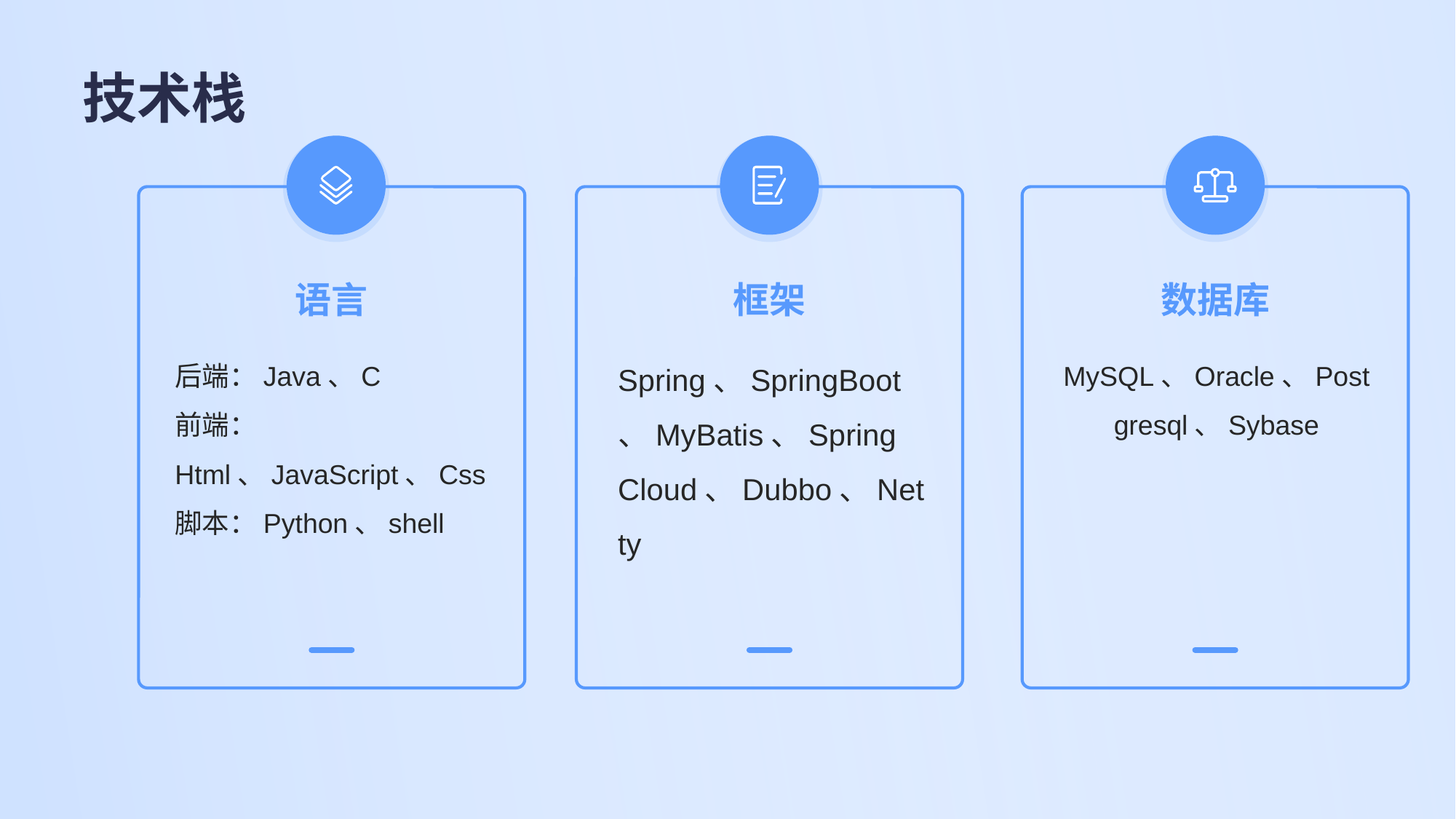

# 技术栈

语言
框架
数据库
后端：Java、C
前端：Html、JavaScript、Css
脚本：Python、shell
Spring、SpringBoot、MyBatis、Spring Cloud、Dubbo、Netty
MySQL、Oracle、Postgresql、Sybase